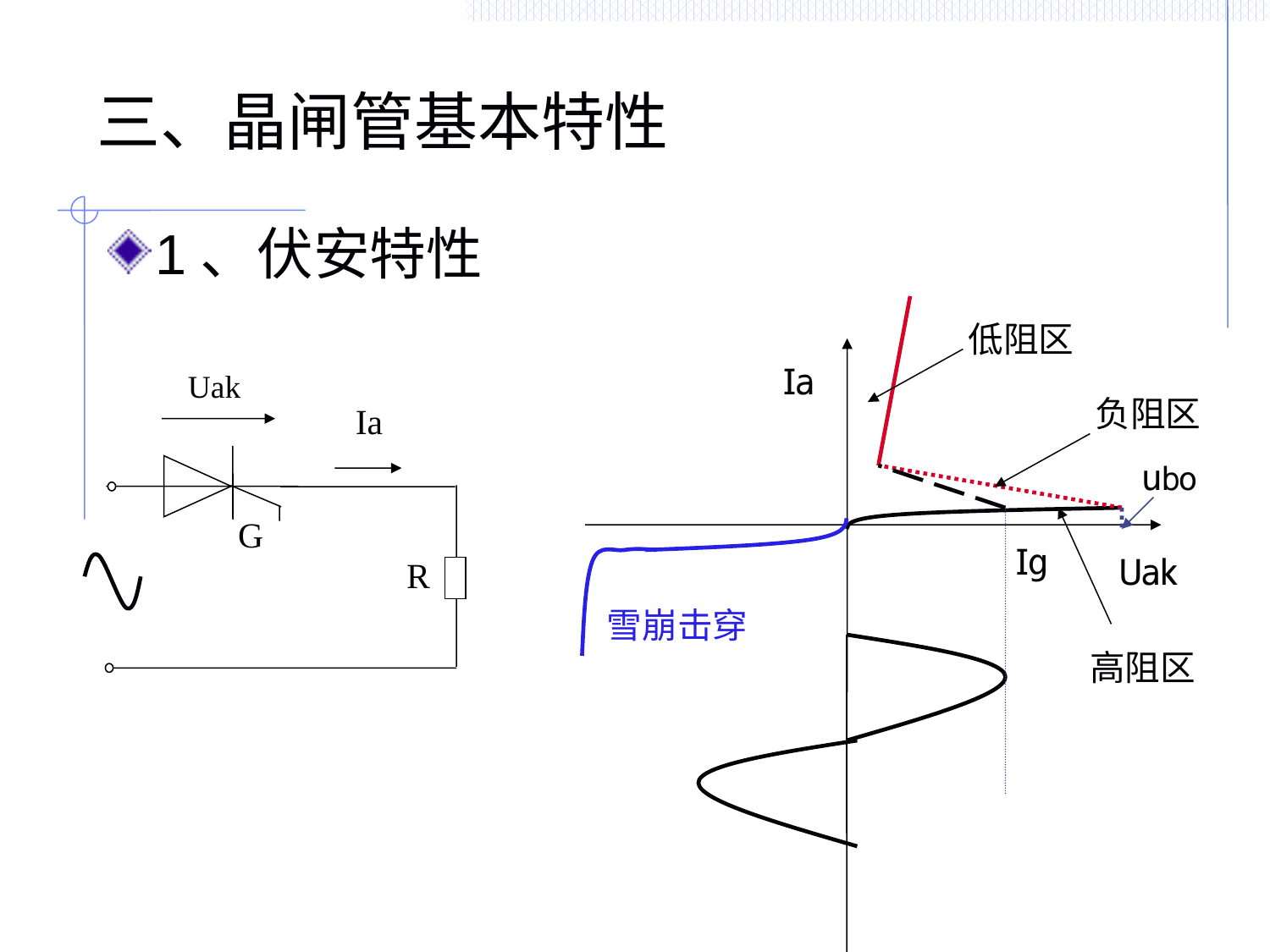

# 三、晶闸管基本特性
1、伏安特性

低阻区

Ia
Uak
Uak
Ia
G

R

负阻区

ubo

Ig

高阻区

雪崩击穿